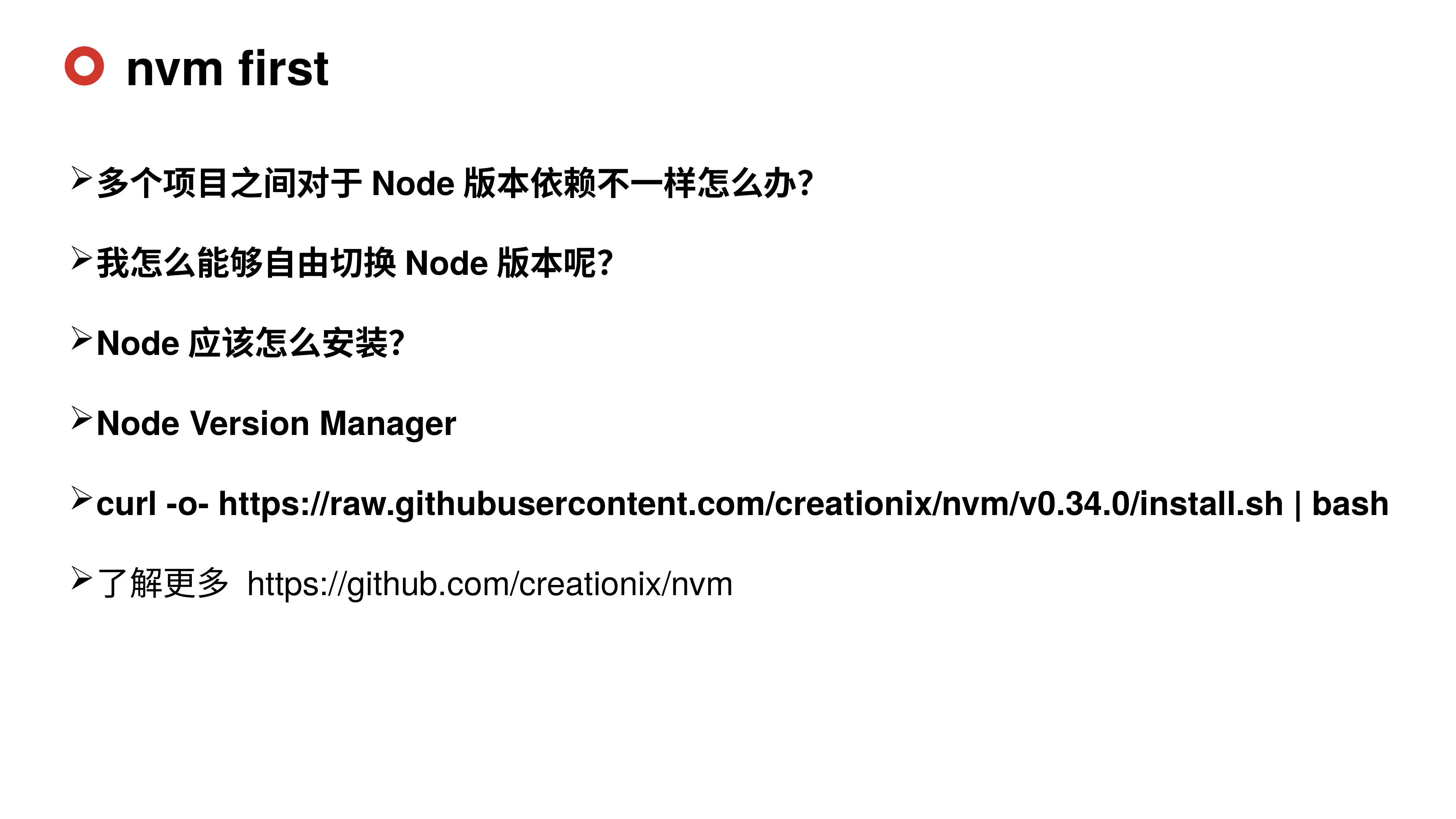

nvm first

多个项目之间对于Node版本依赖不一样怎么办？

我怎么能够自由切换Node版本呢？

Node应该怎么安装？

Node Version Manager

curl -o- https://raw.githubusercontent.com/creationix/nvm/v0.34.0/install.sh | bash

了解更多 https://github.com/creationix/nvm